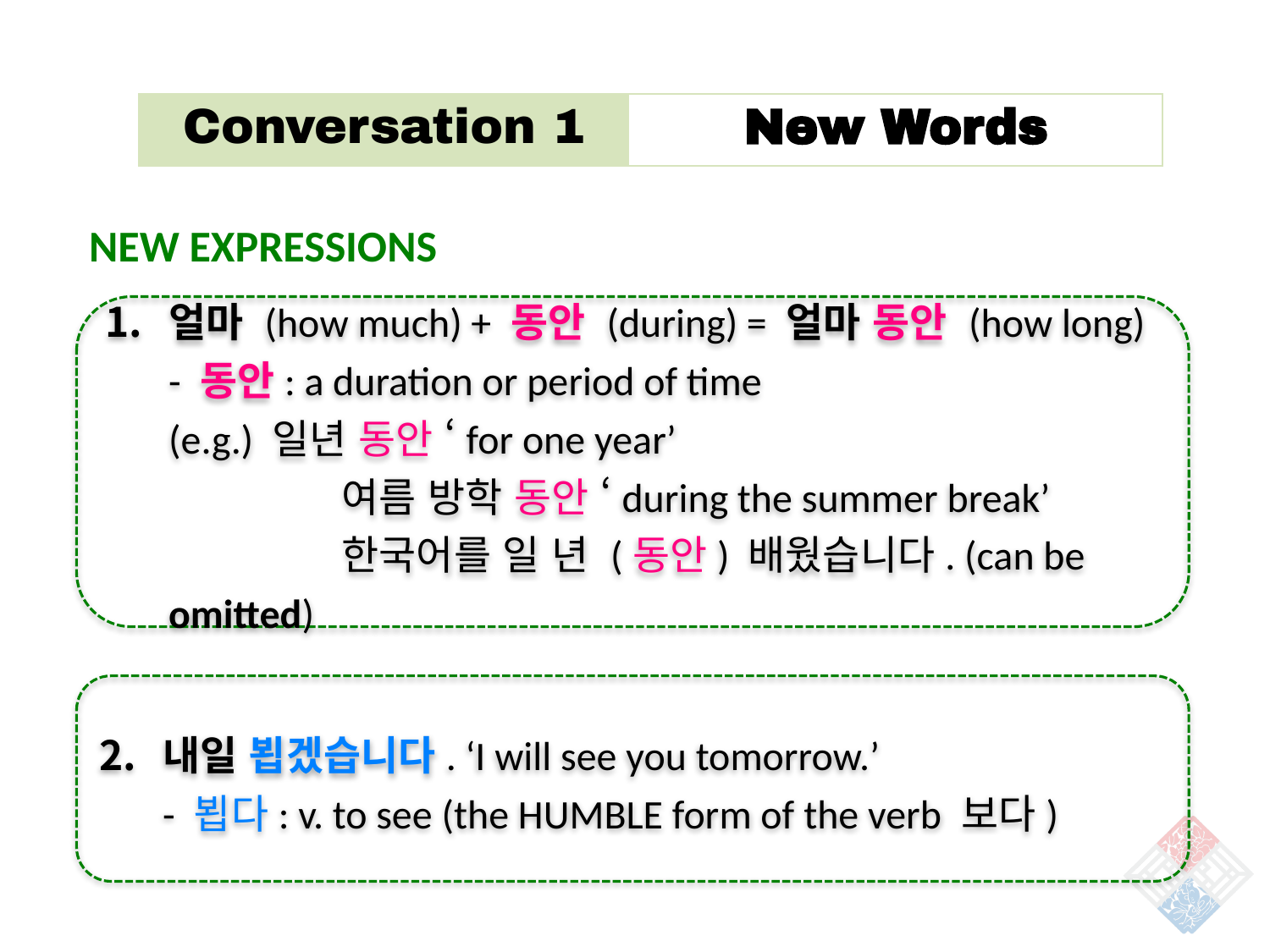

| Conversation 1 | New Words |
| --- | --- |
NEW EXPRESSIONS
얼마 (how much) + 동안 (during) = 얼마 동안 (how long)
- 동안: a duration or period of time
(e.g.) 일년 동안 ‘for one year’
	    여름 방학 동안 ‘during the summer break’
	    한국어를 일 년 (동안) 배웠습니다. (can be omitted)
내일 뵙겠습니다. ‘I will see you tomorrow.’
- 뵙다: v. to see (the HUMBLE form of the verb 보다)